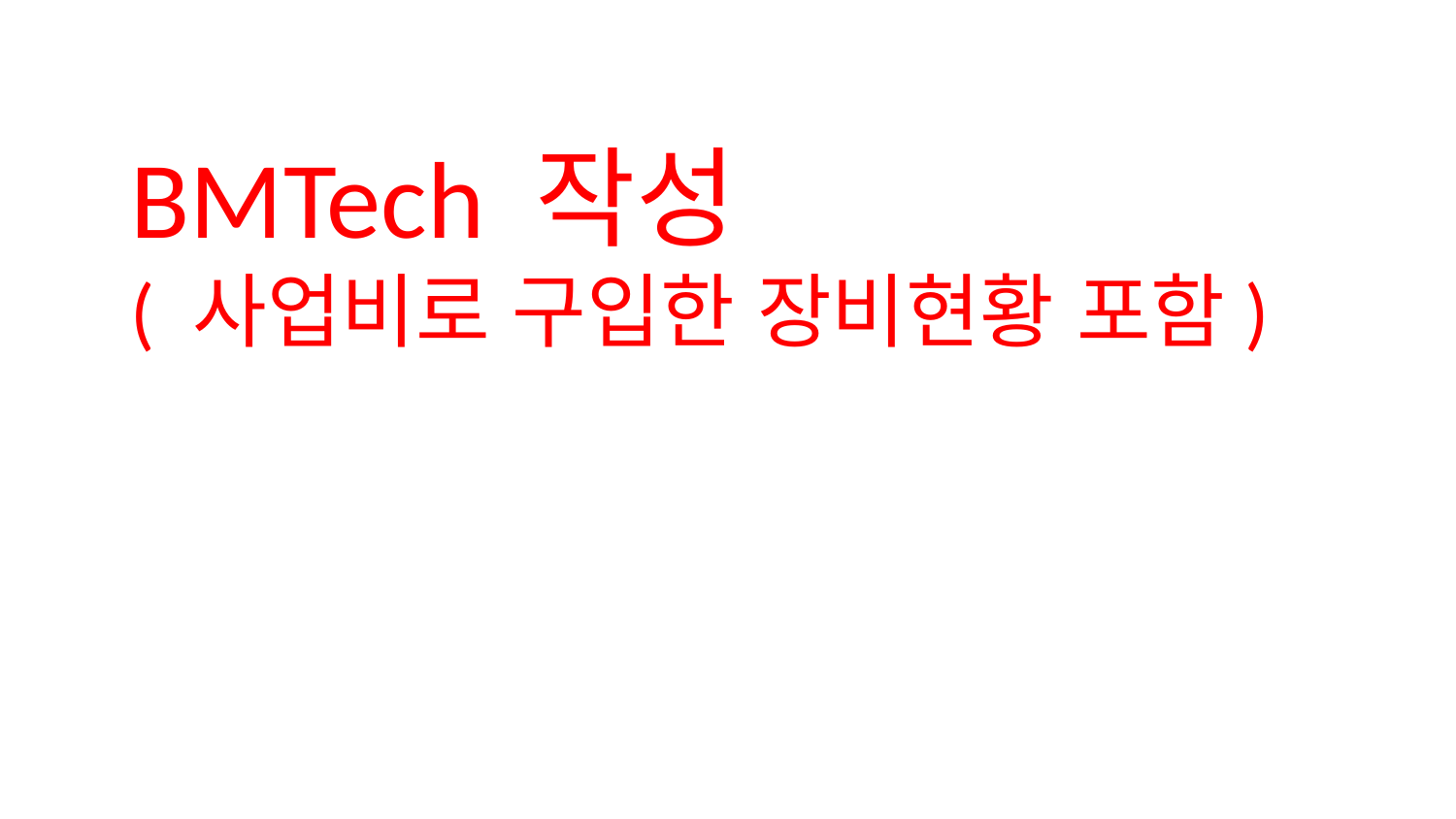

BMTech 작성
( 사업비로 구입한 장비현황 포함)